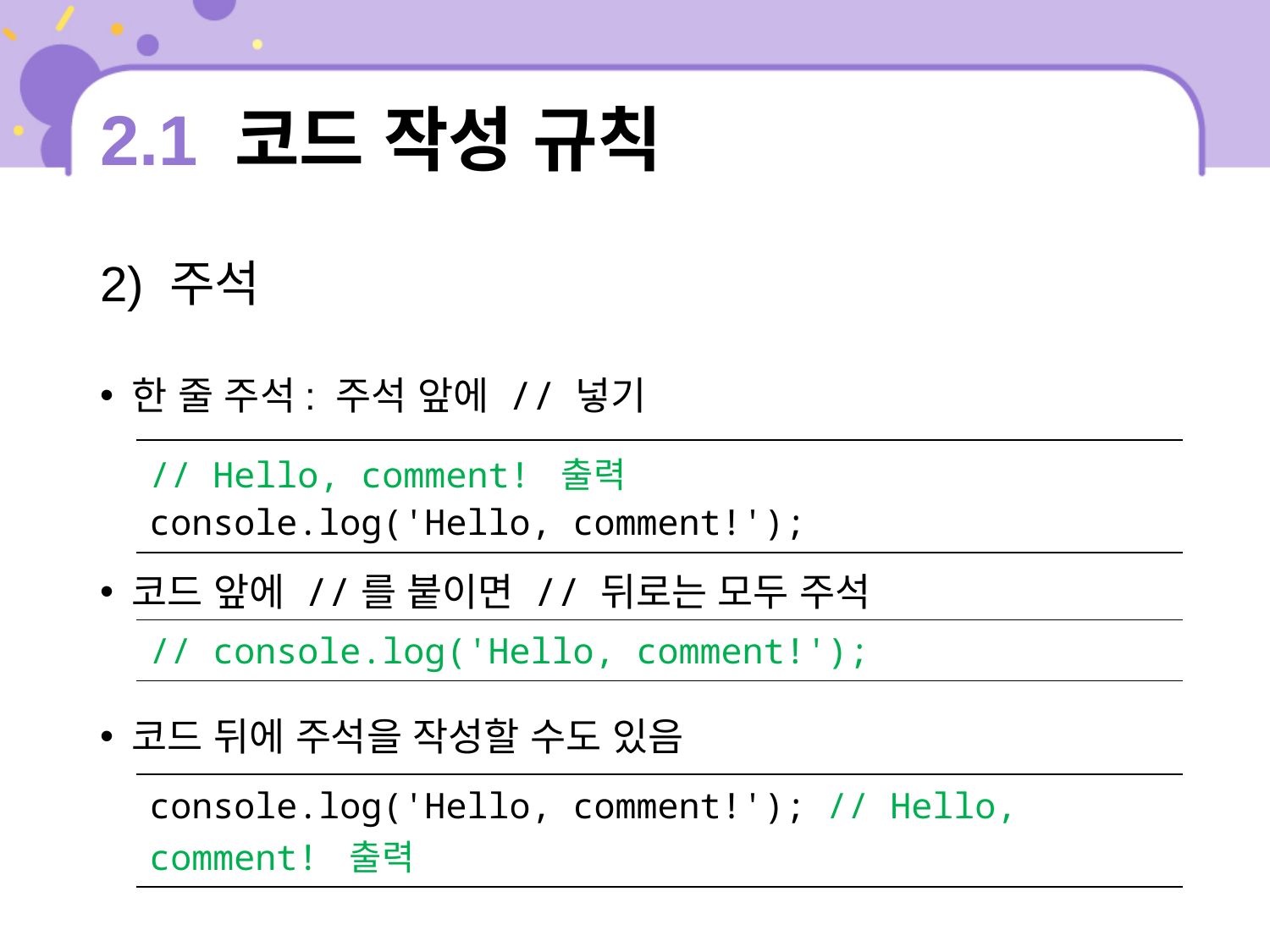

# 2.1 코드 작성 규칙
2) 주석
한 줄 주석: 주석 앞에 // 넣기

코드 앞에 //를 붙이면 // 뒤로는 모두 주석

코드 뒤에 주석을 작성할 수도 있음
| // Hello, comment! 출력 console.log('Hello, comment!'); |
| --- |
| // console.log('Hello, comment!'); |
| --- |
| console.log('Hello, comment!'); // Hello, comment! 출력 |
| --- |